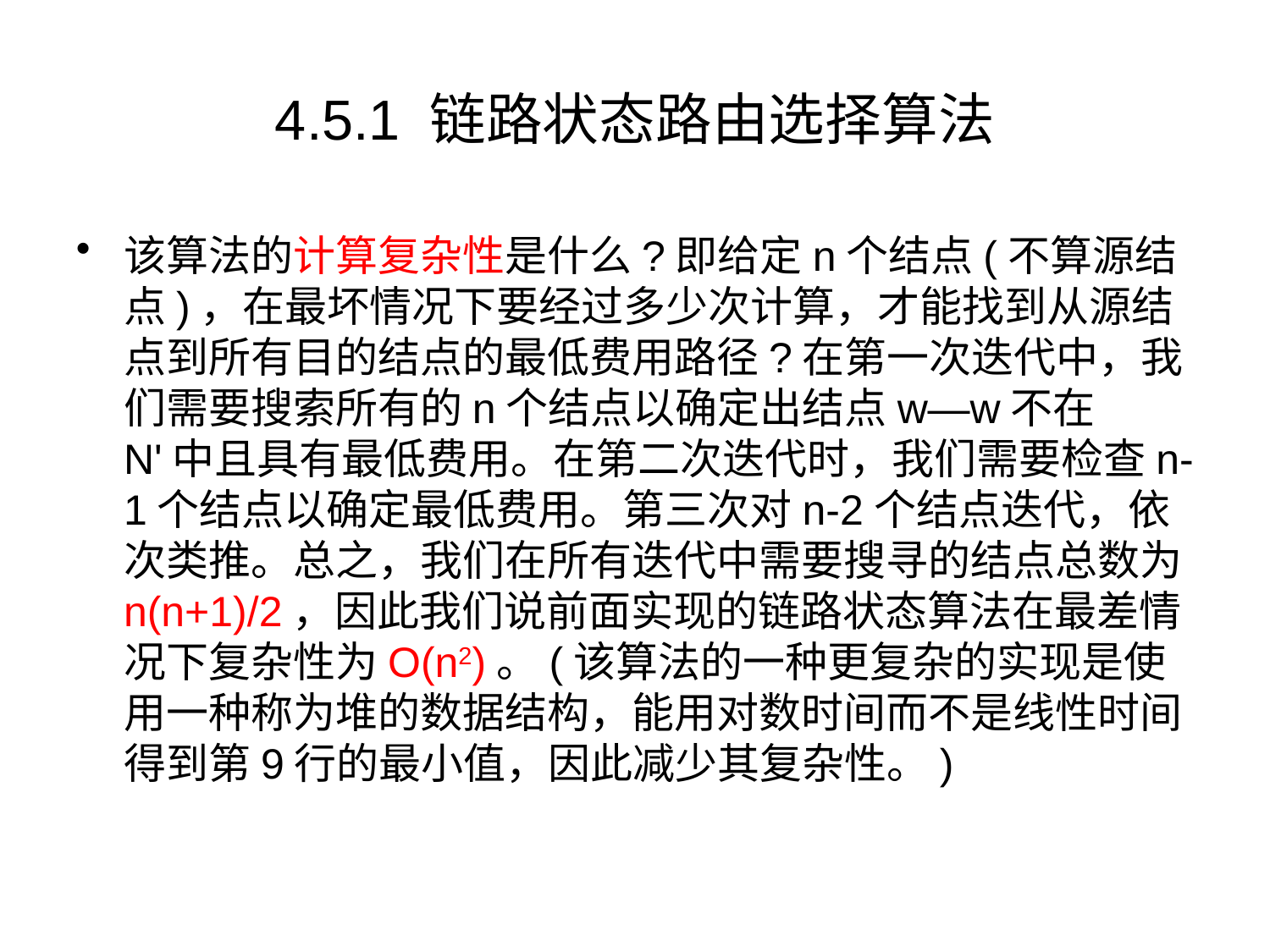

# 4.5.1 链路状态路由选择算法
该算法的计算复杂性是什么?即给定n个结点(不算源结点)，在最坏情况下要经过多少次计算，才能找到从源结点到所有目的结点的最低费用路径?在第一次迭代中，我们需要搜索所有的n个结点以确定出结点w—w不在N'中且具有最低费用。在第二次迭代时，我们需要检查n-1个结点以确定最低费用。第三次对n-2个结点迭代，依次类推。总之，我们在所有迭代中需要搜寻的结点总数为n(n+1)/2，因此我们说前面实现的链路状态算法在最差情况下复杂性为O(n2)。(该算法的一种更复杂的实现是使用一种称为堆的数据结构，能用对数时间而不是线性时间得到第9行的最小值，因此减少其复杂性。)